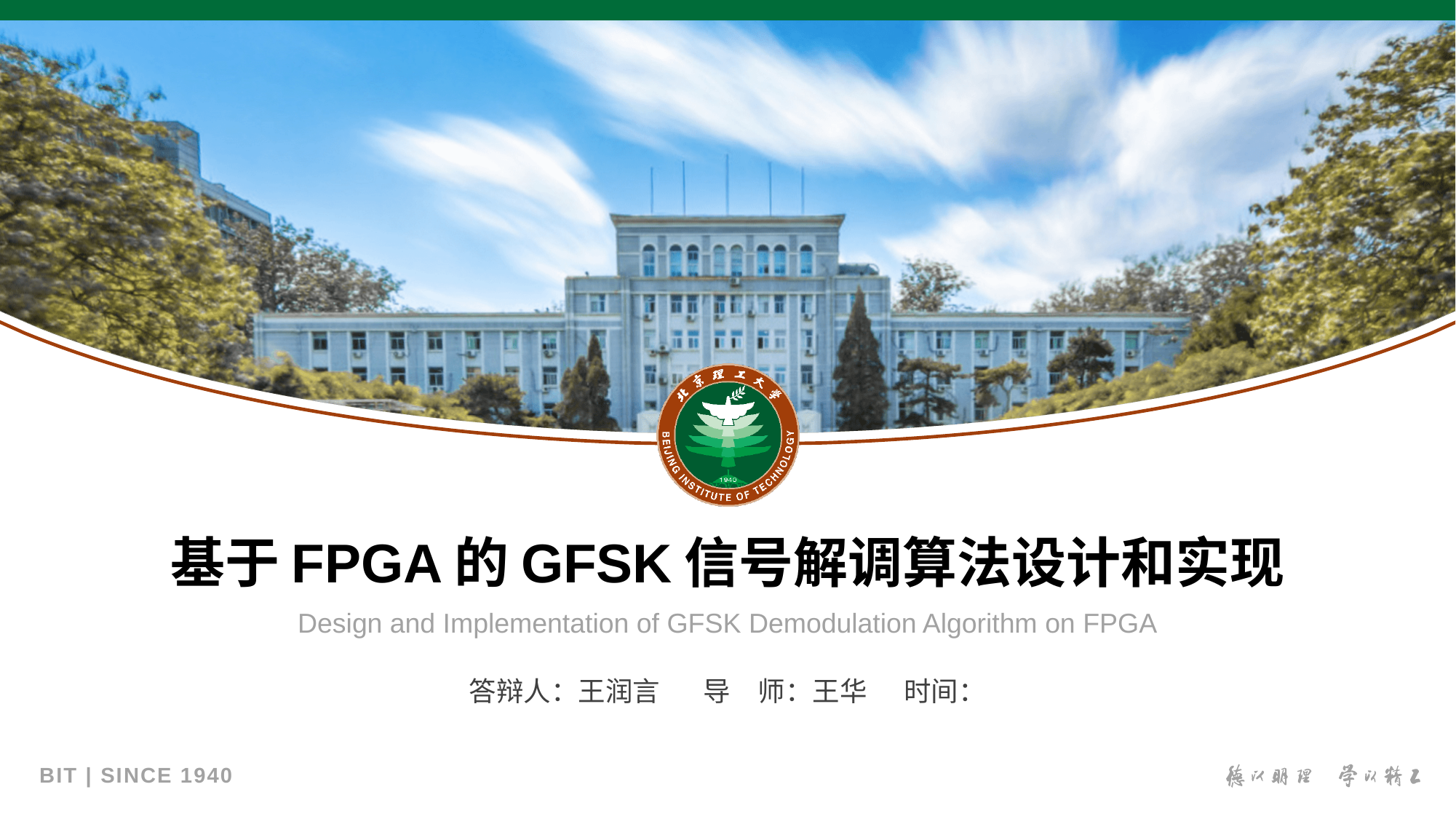

基于FPGA的GFSK信号解调算法设计和实现
Design and Implementation of GFSK Demodulation Algorithm on FPGA
答辩人：王润言       导　师：王华      时间：